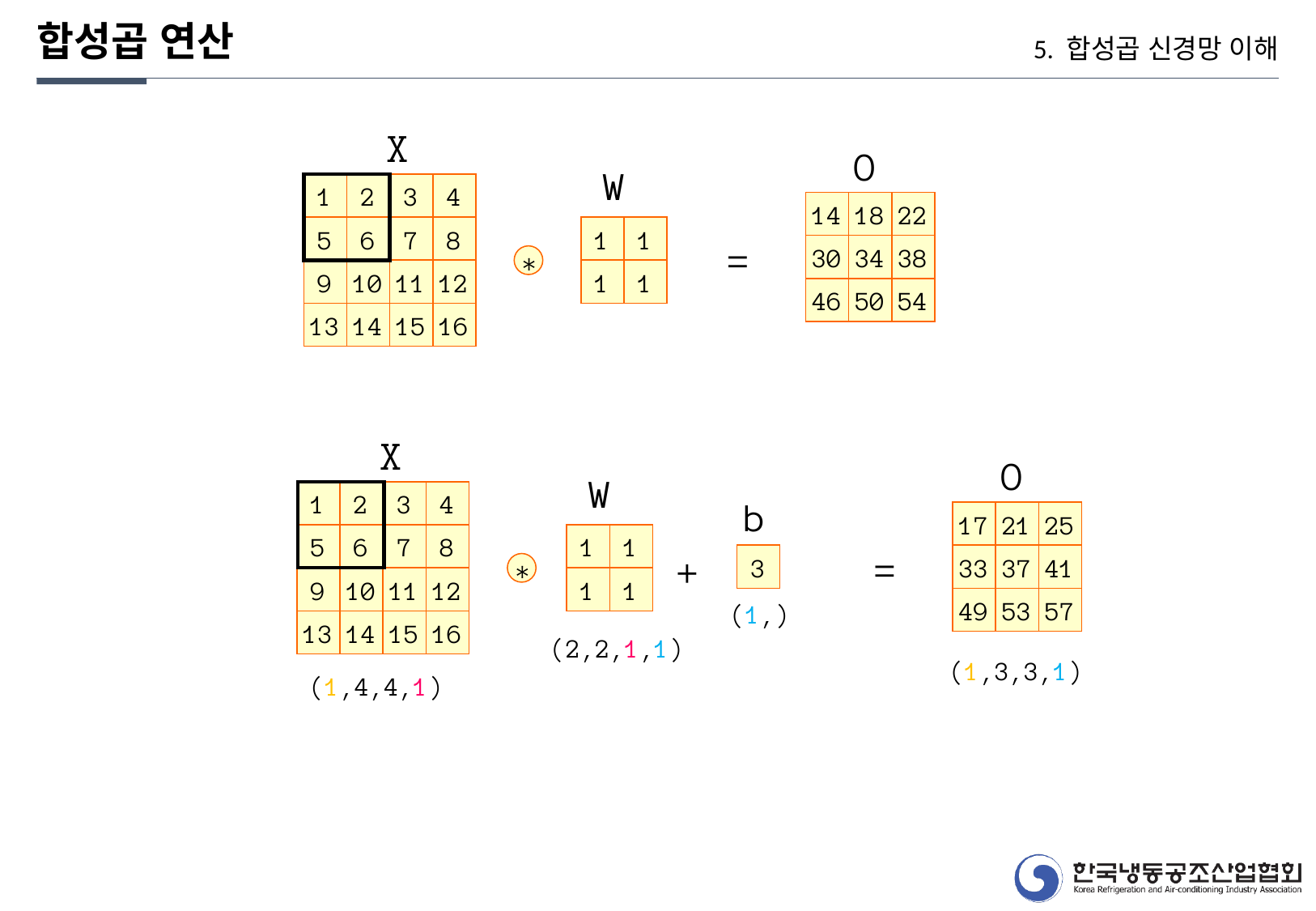

합성곱 연산
5. 합성곱 신경망 이해
X
O
W
1

2
3
4
14
18
22
5
6
7
8
1
1
=
30
34
38
*
9
10
11
12
1
1
46
50
54
13
14
15
16
X
O
W
1

2
3
4
b
17
21
25
5
6
7
8
1
1
=
+
3
33
37
41
*
9
10
11
12
1
1
49
53
57
(1,)
13
14
15
16
(2,2,1,1)
(1,3,3,1)
(1,4,4,1)